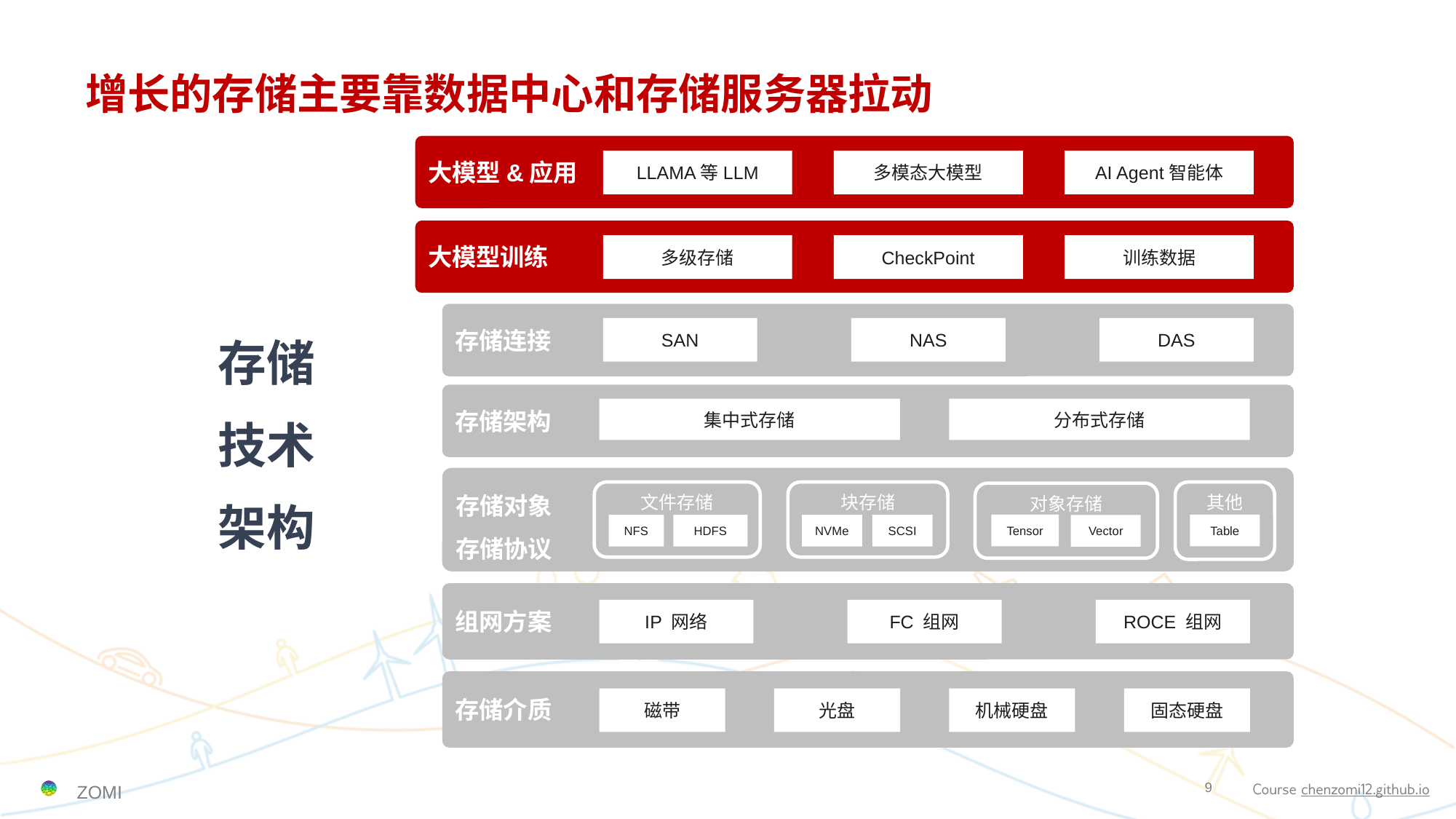

# 增长的存储主要靠数据中心和存储服务器拉动
大模型&应用
LLAMA等LLM
多模态大模型
AI Agent智能体
大模型训练
多级存储
CheckPoint
训练数据
存储连接
存储
技术
架构
SAN
NAS
DAS
存储架构
集中式存储
分布式存储
存储对象
存储协议
文件存储
块存储
其他
对象存储
Table
Tensor
SCSI
HDFS
NVMe
NFS
Vector
组网方案
IP 网络
FC 组网
ROCE 组网
存储介质
磁带
光盘
机械硬盘
固态硬盘